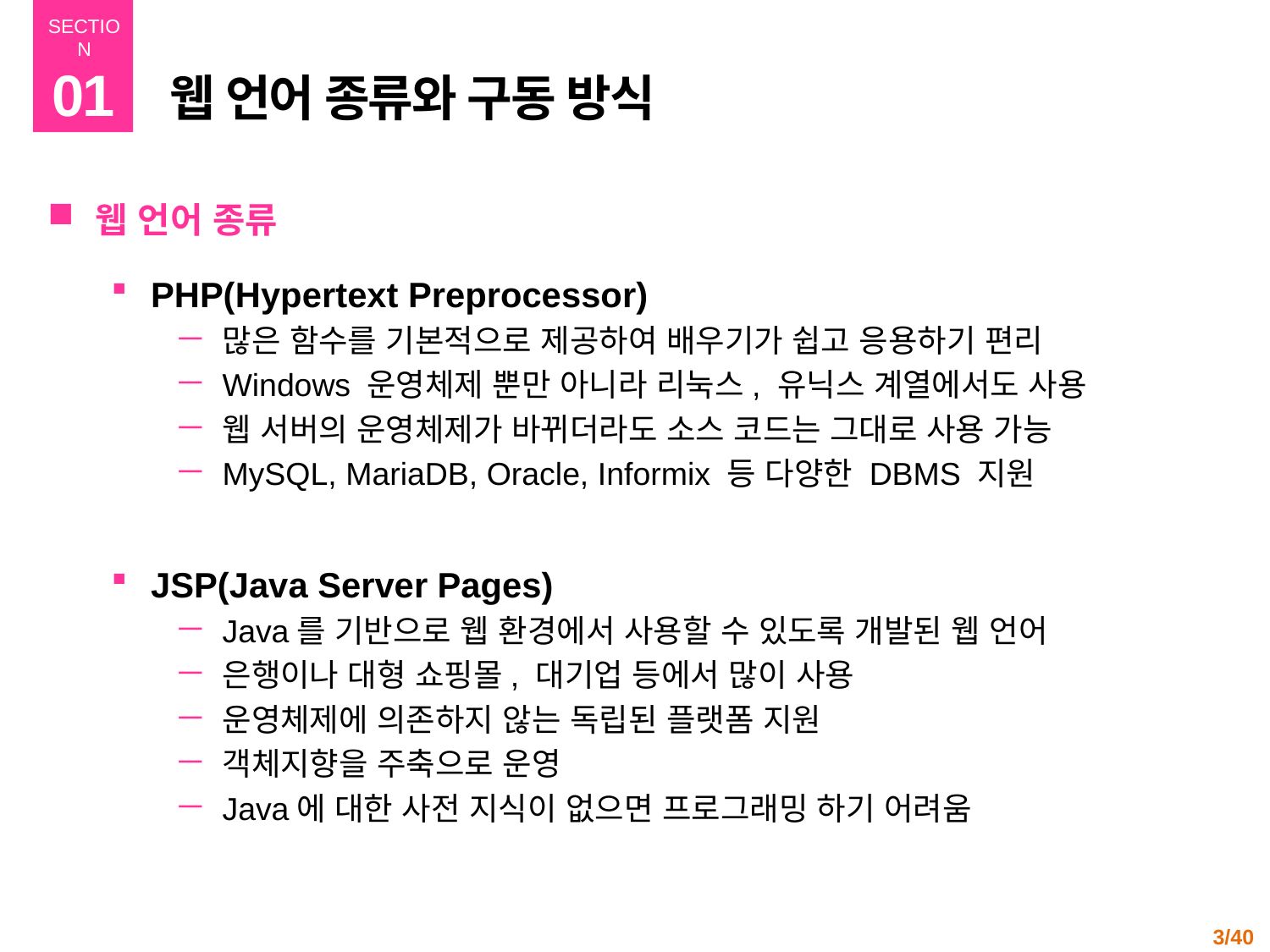

01
# 웹 언어 종류와 구동 방식
웹 언어 종류

PHP(Hypertext Preprocessor)
많은 함수를 기본적으로 제공하여 배우기가 쉽고 응용하기 편리
Windows 운영체제 뿐만 아니라 리눅스, 유닉스 계열에서도 사용
웹 서버의 운영체제가 바뀌더라도 소스 코드는 그대로 사용 가능
MySQL, MariaDB, Oracle, Informix 등 다양한 DBMS 지원

JSP(Java Server Pages)
Java를 기반으로 웹 환경에서 사용할 수 있도록 개발된 웹 언어
은행이나 대형 쇼핑몰, 대기업 등에서 많이 사용
운영체제에 의존하지 않는 독립된 플랫폼 지원
객체지향을 주축으로 운영
Java에 대한 사전 지식이 없으면 프로그래밍 하기 어려움